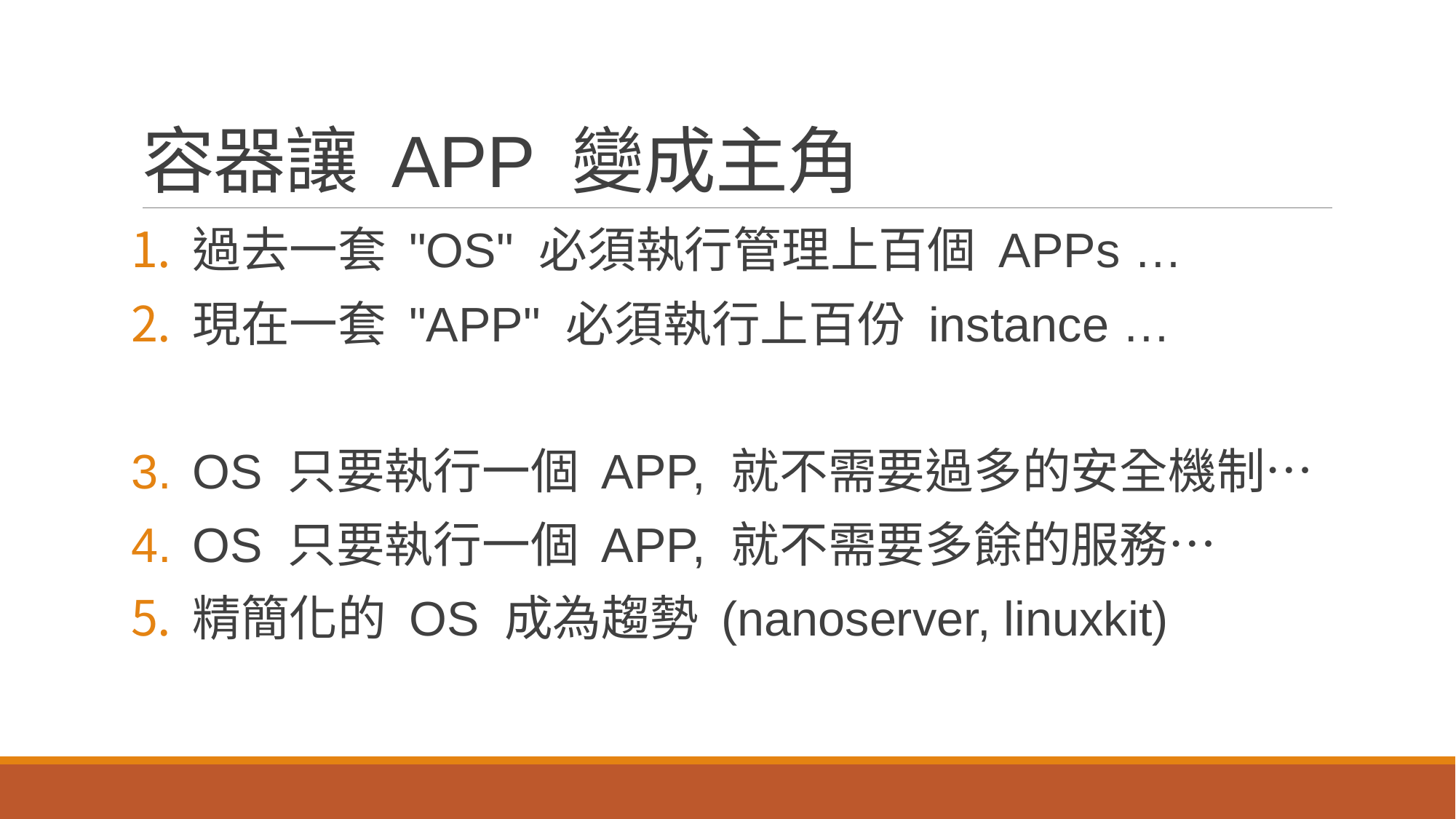

# 容器讓 APP 變成主角
過去一套 "OS" 必須執行管理上百個 APPs …
現在一套 "APP" 必須執行上百份 instance …

OS 只要執行一個 APP, 就不需要過多的安全機制…
OS 只要執行一個 APP, 就不需要多餘的服務…
精簡化的 OS 成為趨勢 (nanoserver, linuxkit)